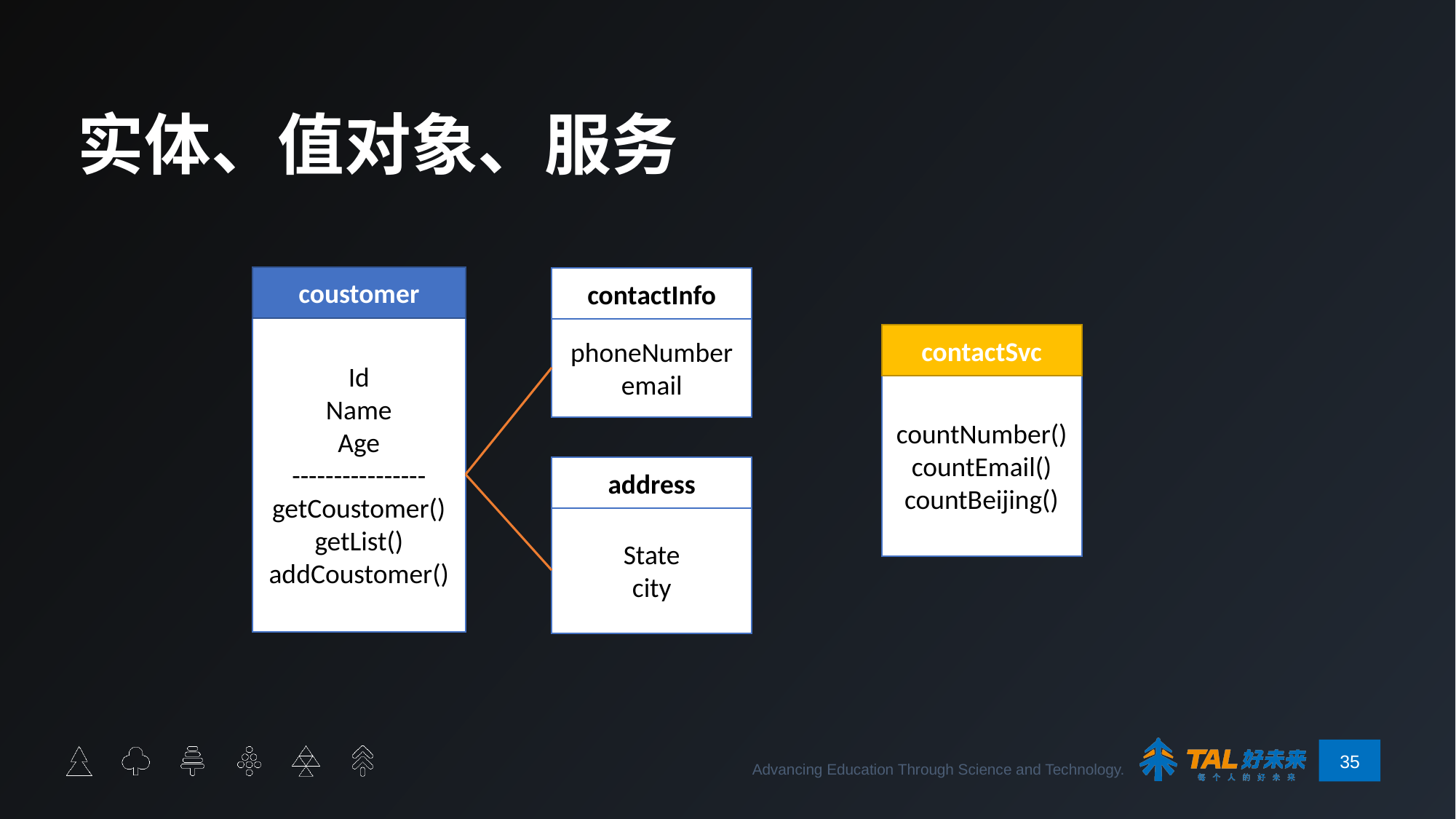

# 实体、值对象、服务
coustomer
contactInfo
Id
Name
Age
----------------
getCoustomer()
getList()
addCoustomer()
phoneNumber
email
contactSvc
countNumber()
countEmail()
countBeijing()
address
State
city
35